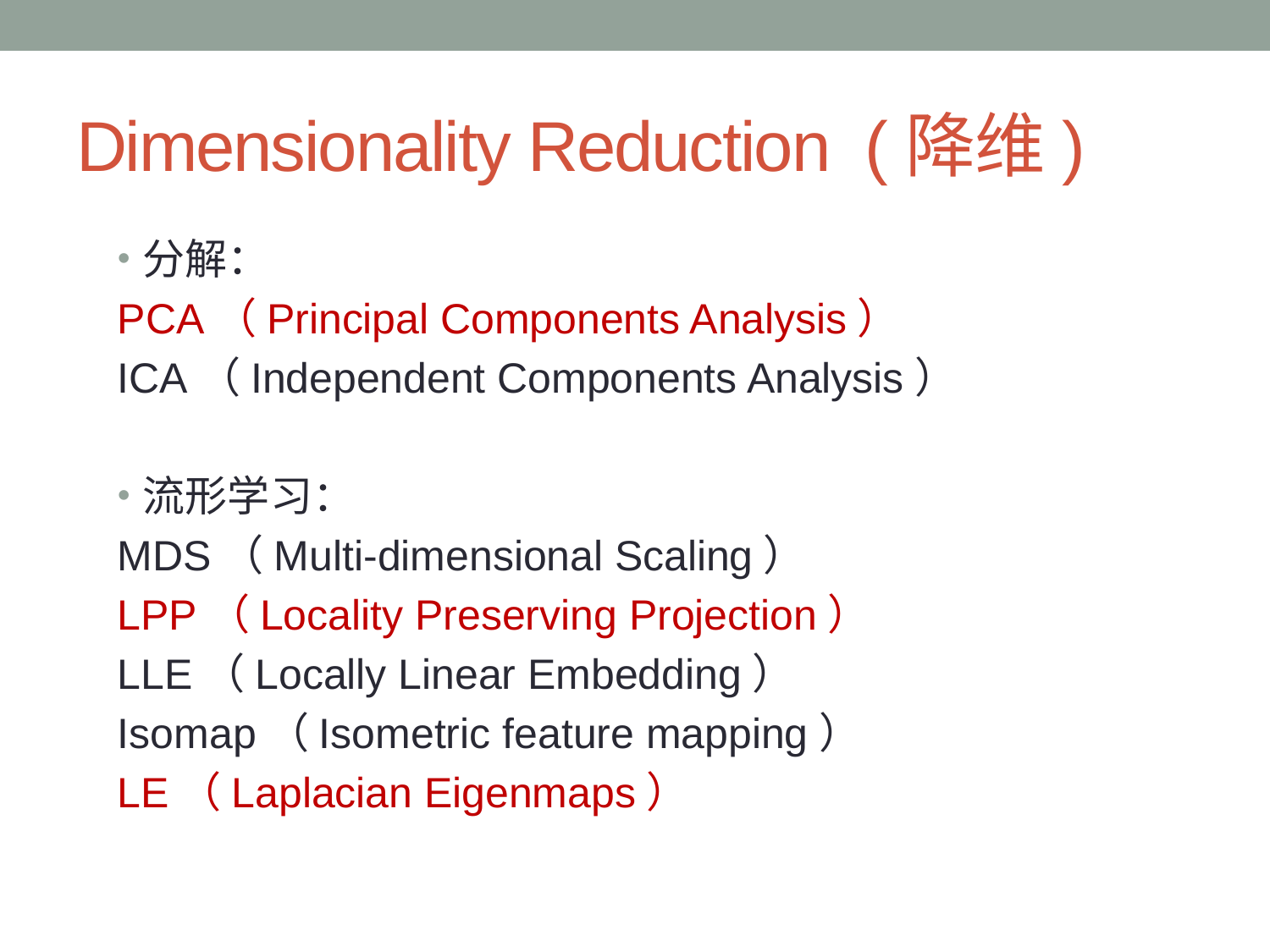

# Dimensionality Reduction  (降维)
分解：
PCA（Principal Components Analysis）
ICA（Independent Components Analysis）

流形学习：
MDS（Multi-dimensional Scaling）
LPP（Locality Preserving Projection）
LLE（Locally Linear Embedding）
Isomap（Isometric feature mapping）
LE（Laplacian Eigenmaps）